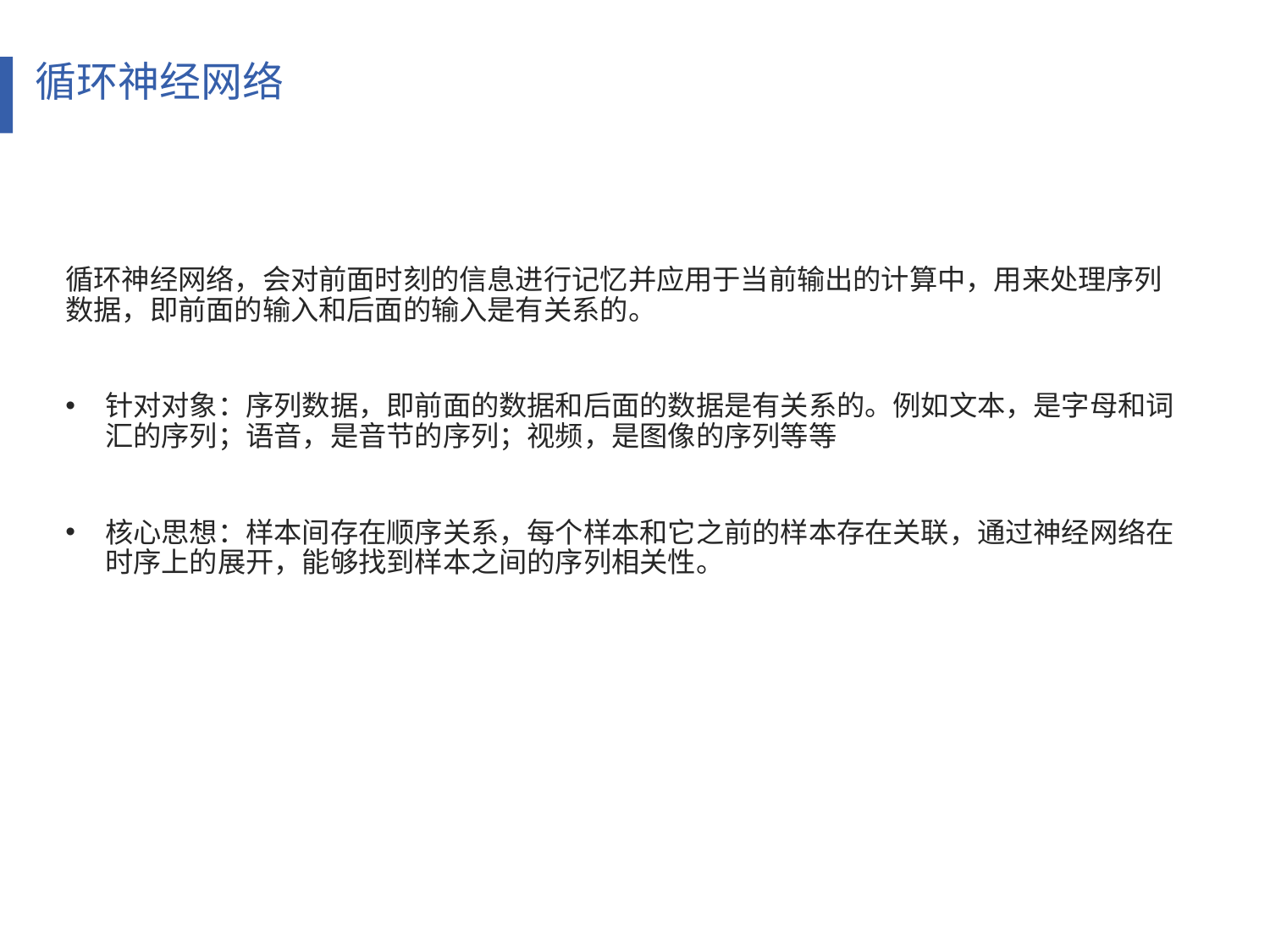

循环神经网络
循环神经网络，会对前面时刻的信息进行记忆并应用于当前输出的计算中，用来处理序列数据，即前面的输入和后面的输入是有关系的。

针对对象：序列数据，即前面的数据和后面的数据是有关系的。例如文本，是字母和词汇的序列；语音，是音节的序列；视频，是图像的序列等等

核心思想：样本间存在顺序关系，每个样本和它之前的样本存在关联，通过神经网络在时序上的展开，能够找到样本之间的序列相关性。